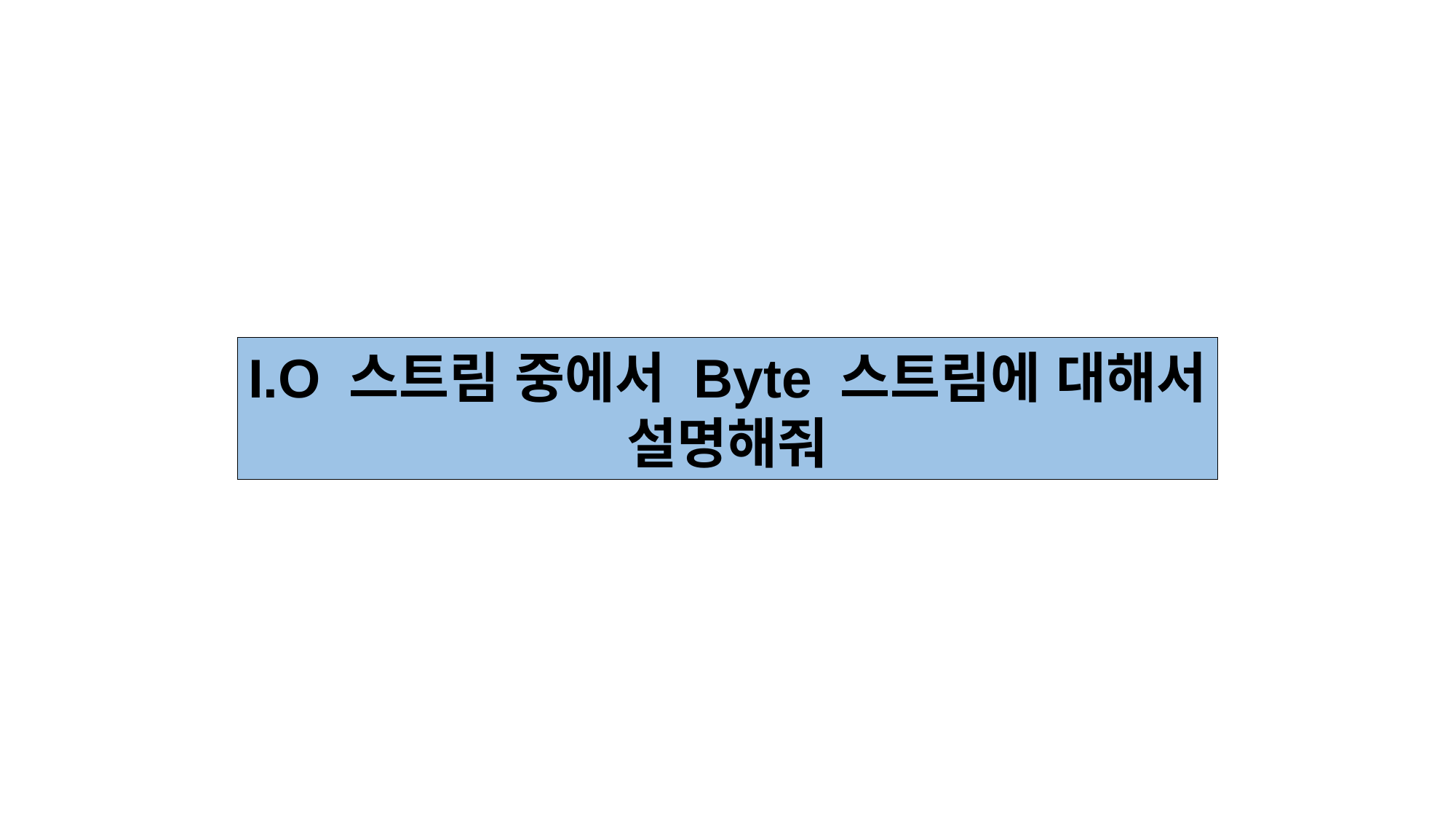

I.O 스트림 중에서 Byte 스트림에 대해서
설명해줘